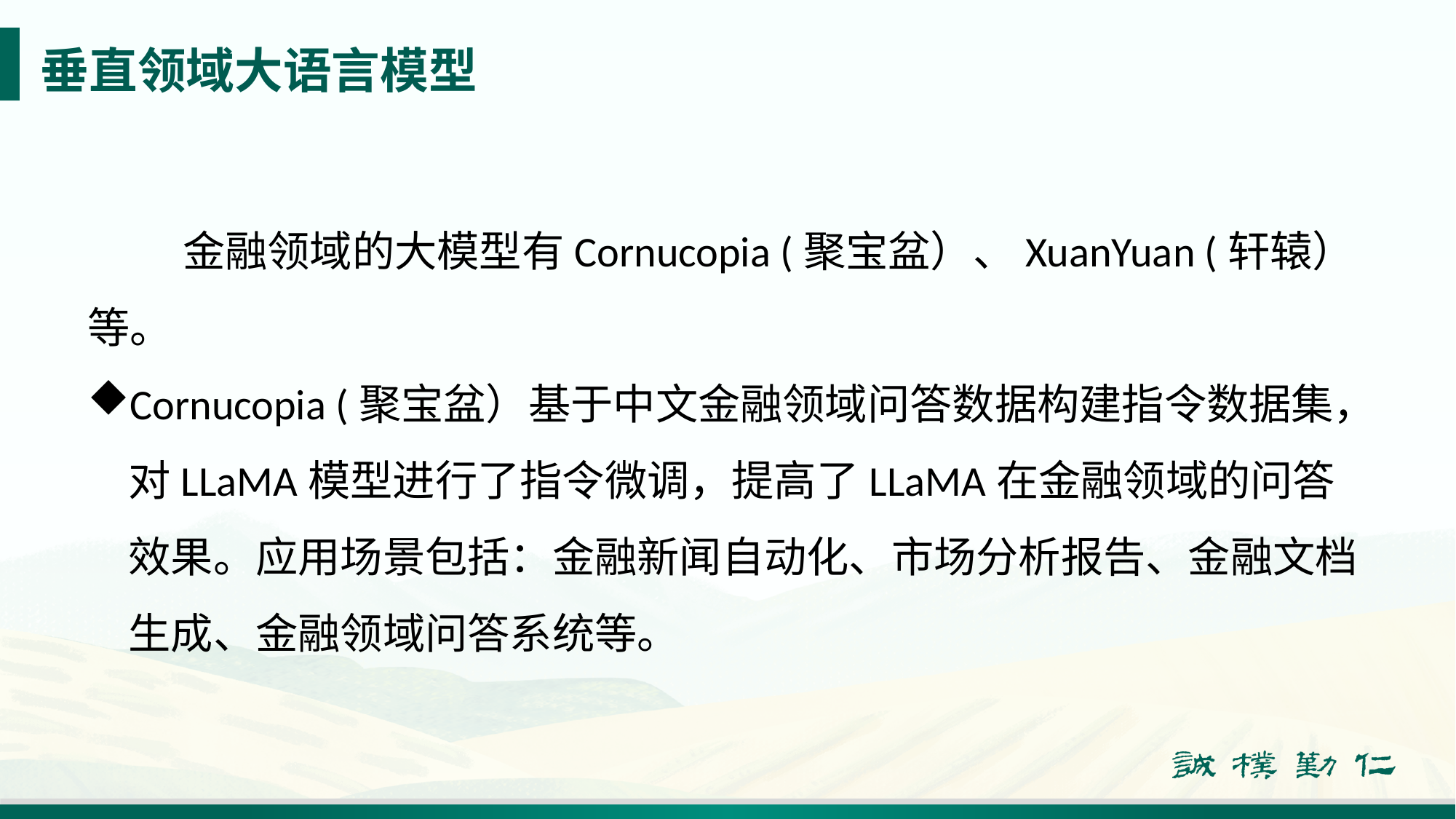

垂直领域大语言模型
         金融领域的大模型有Cornucopia (聚宝盆）、XuanYuan (轩辕）等。
Cornucopia (聚宝盆）基于中文金融领域问答数据构建指令数据集，对LLaMA模型进行了指令微调，提高了LLaMA在金融领域的问答效果。应用场景包括：金融新闻自动化、市场分析报告、金融文档生成、金融领域问答系统等。